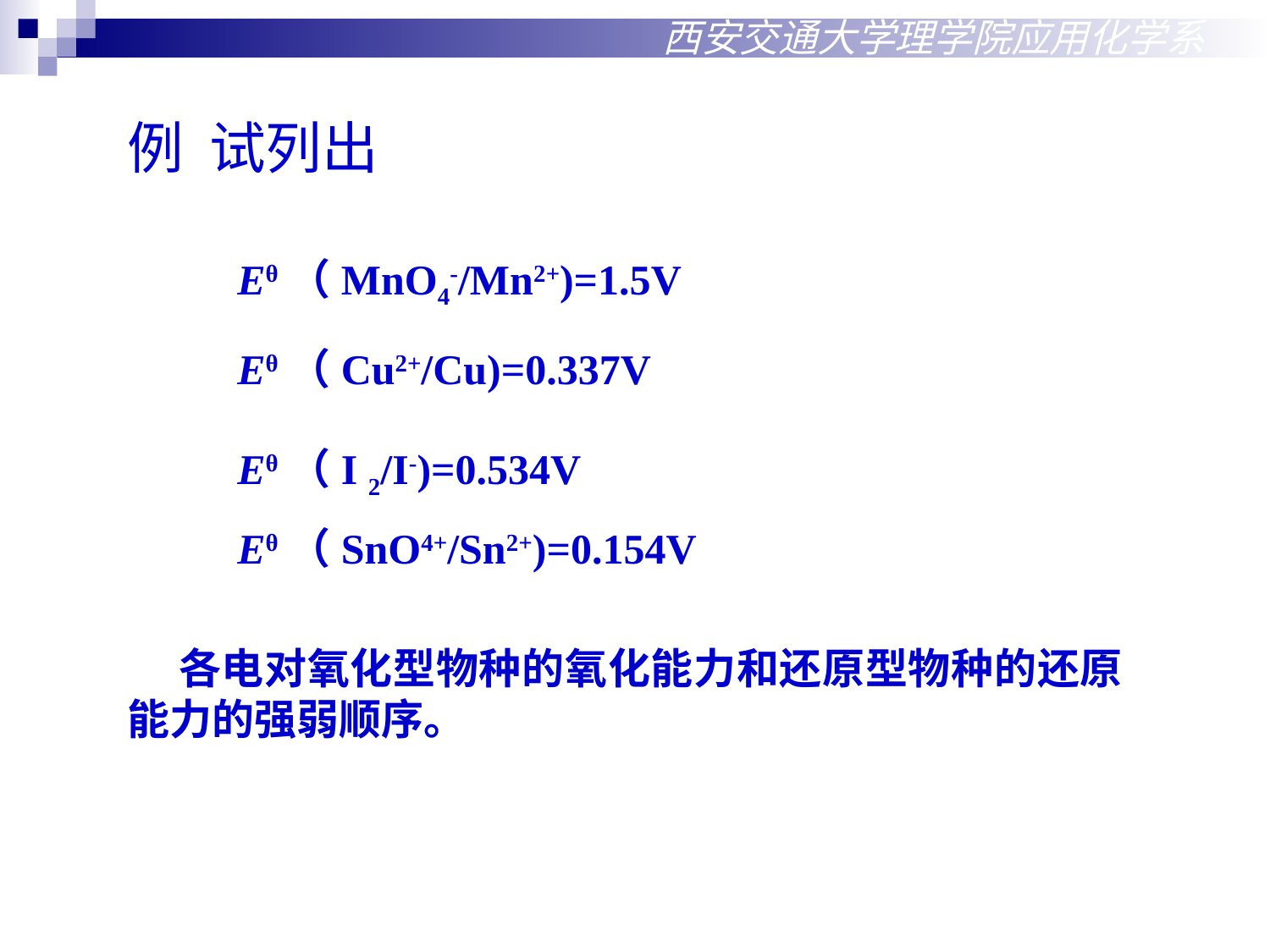

西安交通大学理学院应用化学系
例  试列出
Eθ（MnO4-/Mn2+)=1.5V
Eθ（Cu2+/Cu)=0.337V
Eθ（I 2/I-)=0.534V
Eθ（SnO4+/Sn2+)=0.154V
    各电对氧化型物种的氧化能力和还原型物种的还原能力的强弱顺序。